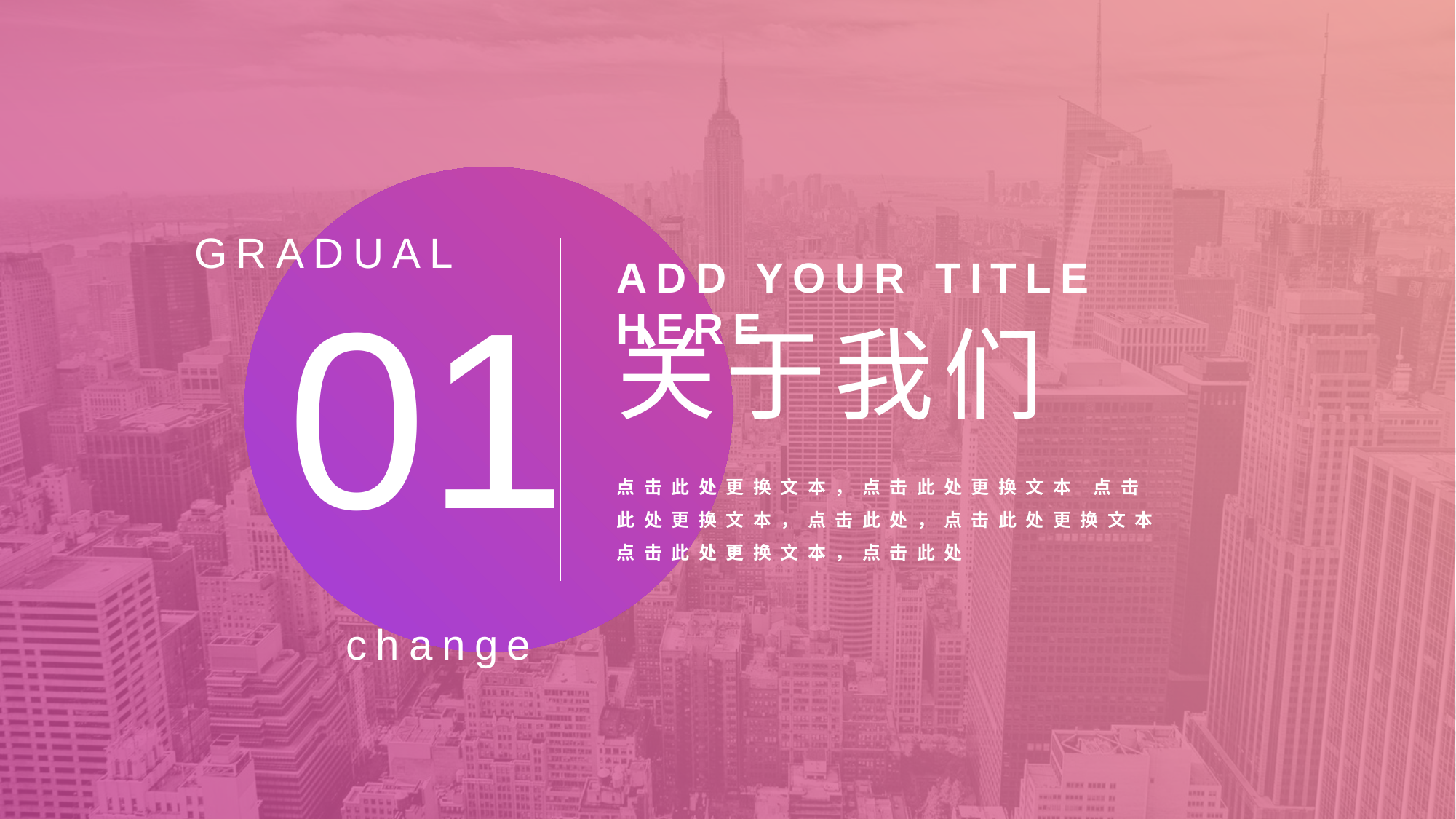

ADD YOUR TITLE HERE
关于我们
点击此处更换文本，点击此处更换文本 点击此处更换文本，点击此处，点击此处更换文本 点击此处更换文本，点击此处
01
GRADUAL
change